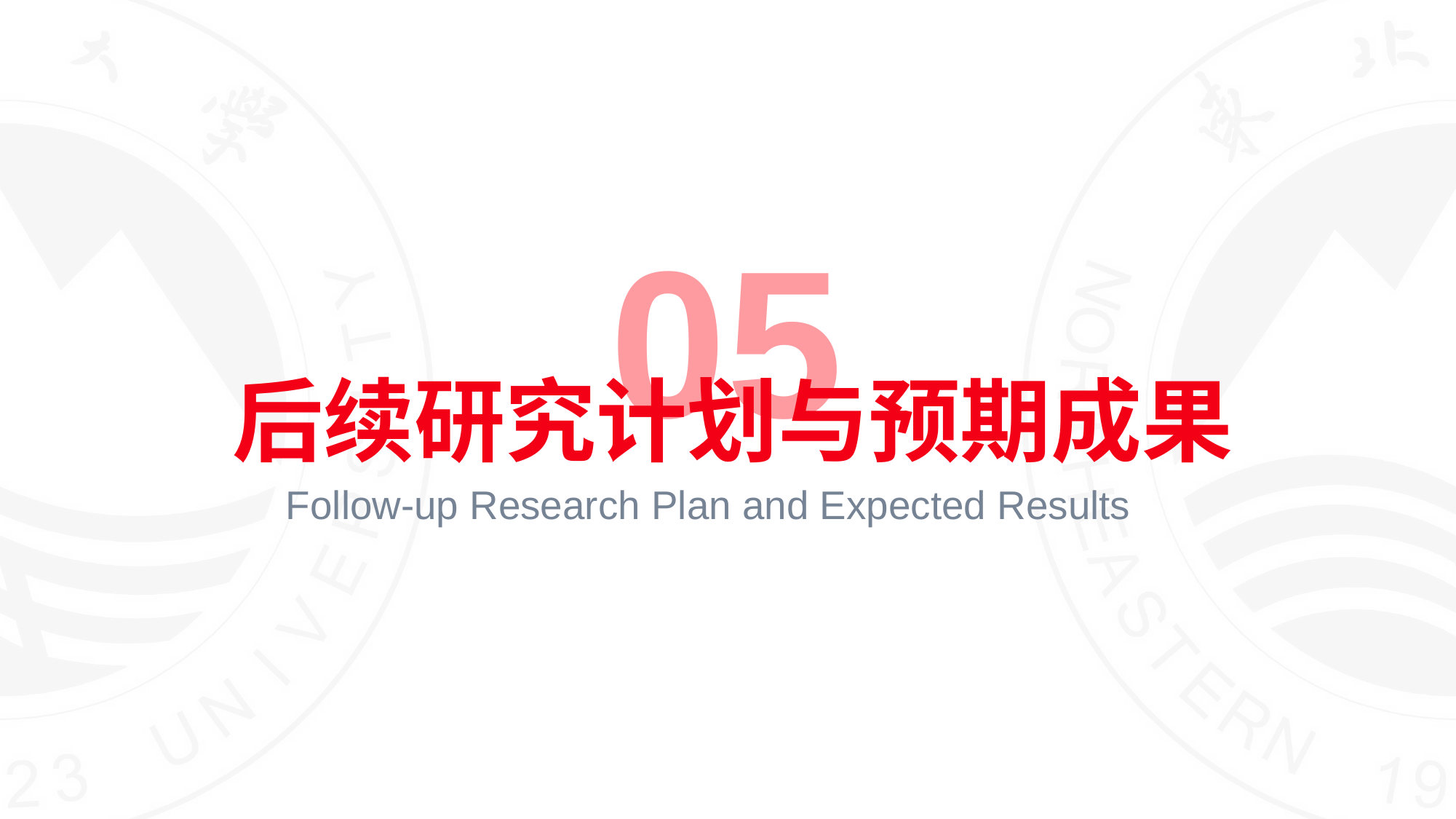

05
后续研究计划与预期成果
 Follow-up Research Plan and Expected Results